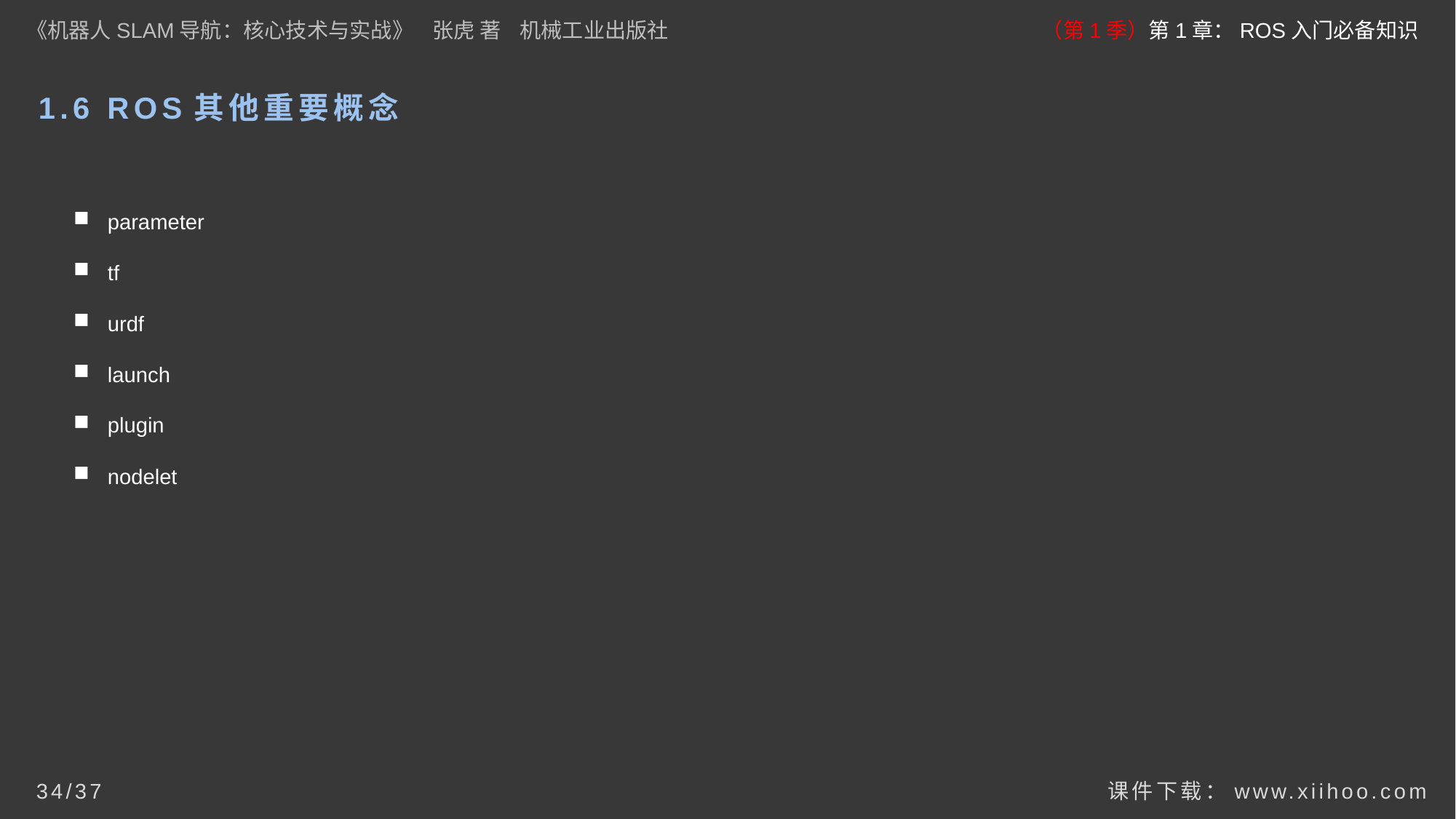

《机器人SLAM导航：核心技术与实战》    张虎 著    机械工业出版社
（第1季）第1章：ROS入门必备知识
# 1.6 ROS其他重要概念
parameter
tf
urdf
launch
plugin
nodelet
课件下载：www.xiihoo.com
34/37